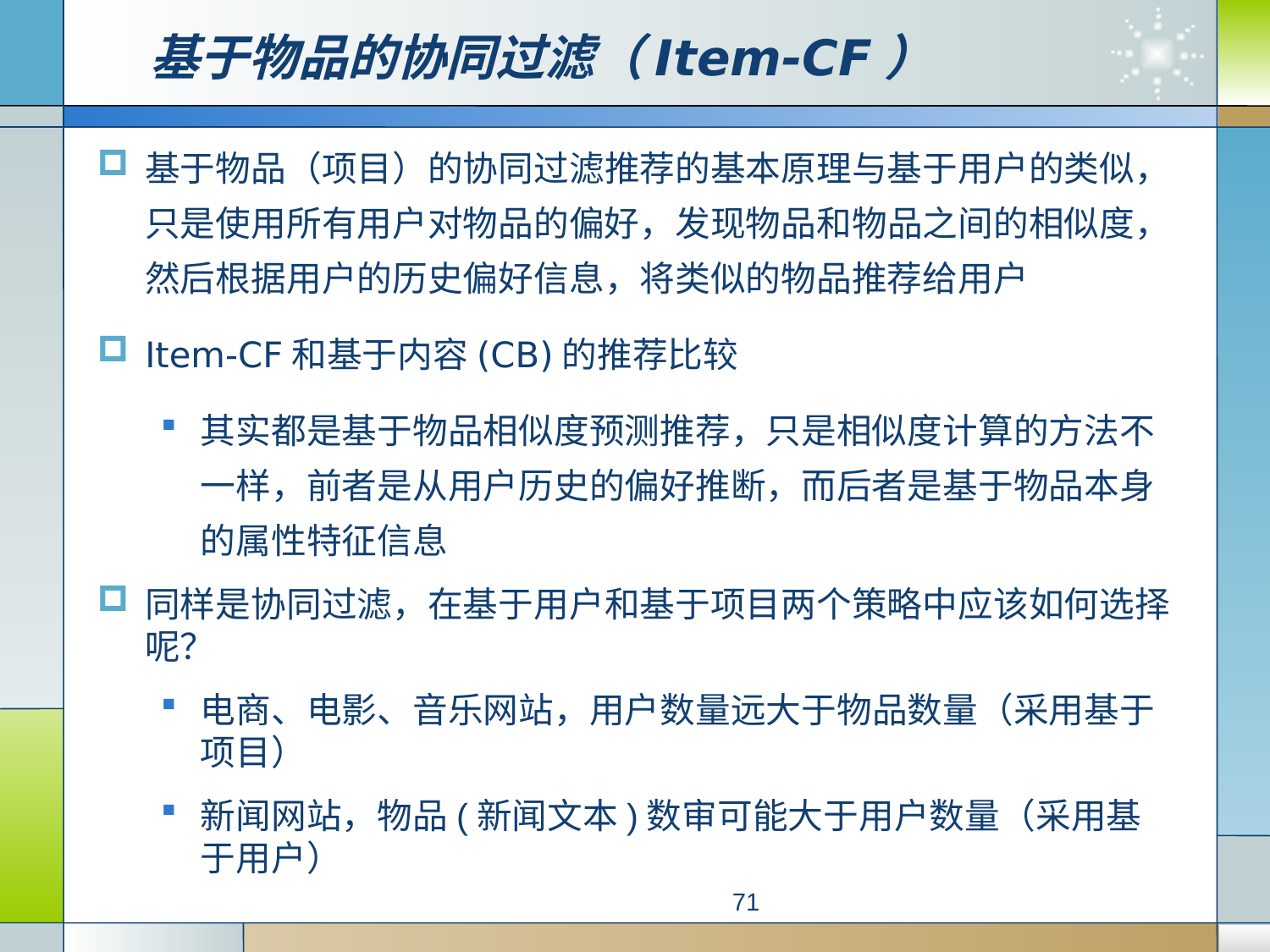

# 基于物品的协同过滤（Item-CF）
基于物品（项目）的协同过滤推荐的基本原理与基于用户的类似，只是使用所有用户对物品的偏好，发现物品和物品之间的相似度，然后根据用户的历史偏好信息，将类似的物品推荐给用户
Item-CF和基于内容(CB)的推荐比较
其实都是基于物品相似度预测推荐，只是相似度计算的方法不一样，前者是从用户历史的偏好推断，而后者是基于物品本身的属性特征信息
同样是协同过滤，在基于用户和基于项目两个策略中应该如何选择呢？
电商、电影、音乐网站，用户数量远大于物品数量（采用基于项目）
新闻网站，物品(新闻文本)数审可能大于用户数量（采用基于用户）
71